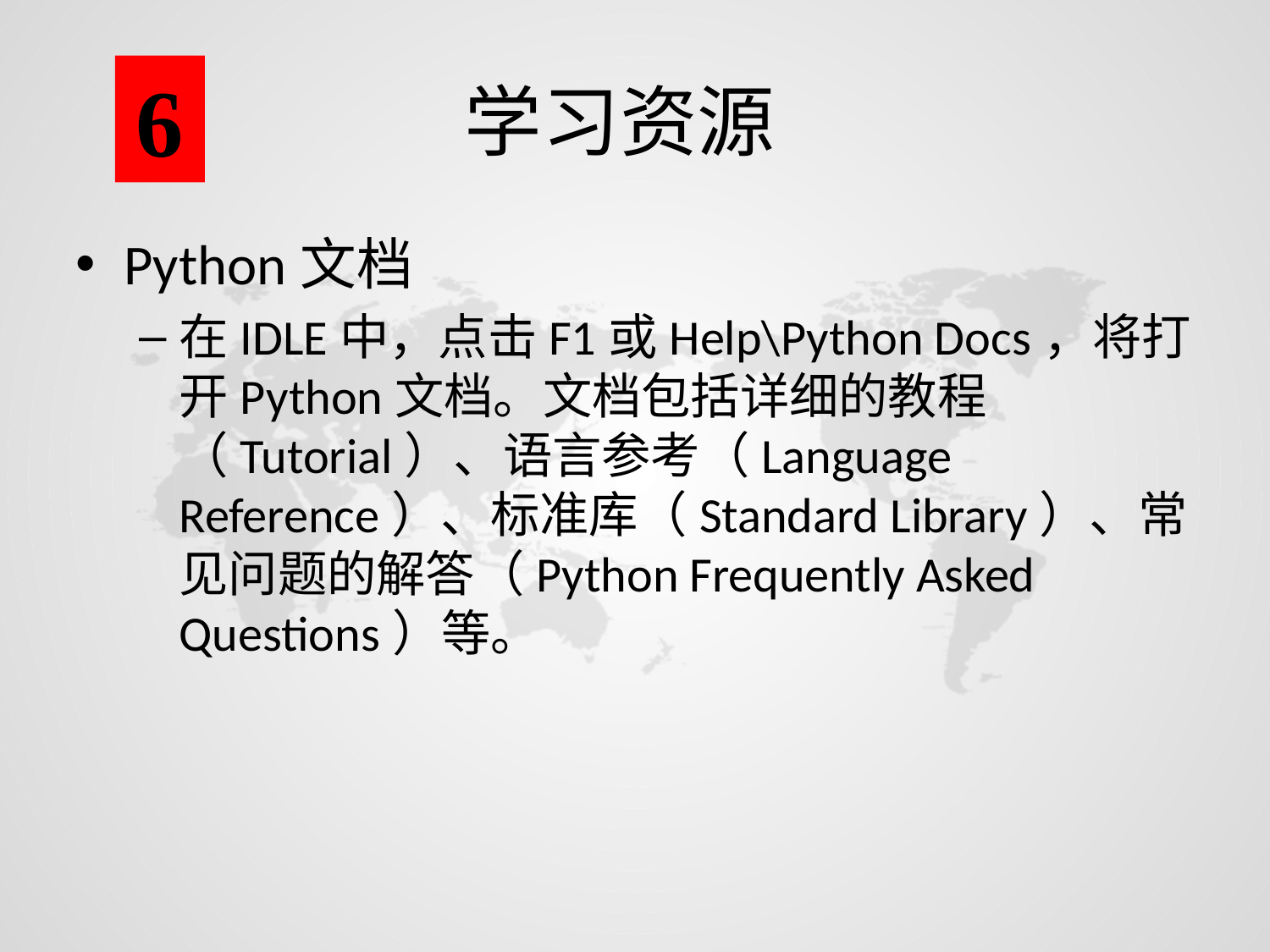

6
# 学习资源
Python文档
在IDLE中，点击F1或Help\Python Docs，将打开Python文档。文档包括详细的教程（Tutorial）、语言参考（Language Reference）、标准库（Standard Library）、常见问题的解答（Python Frequently Asked Questions）等。